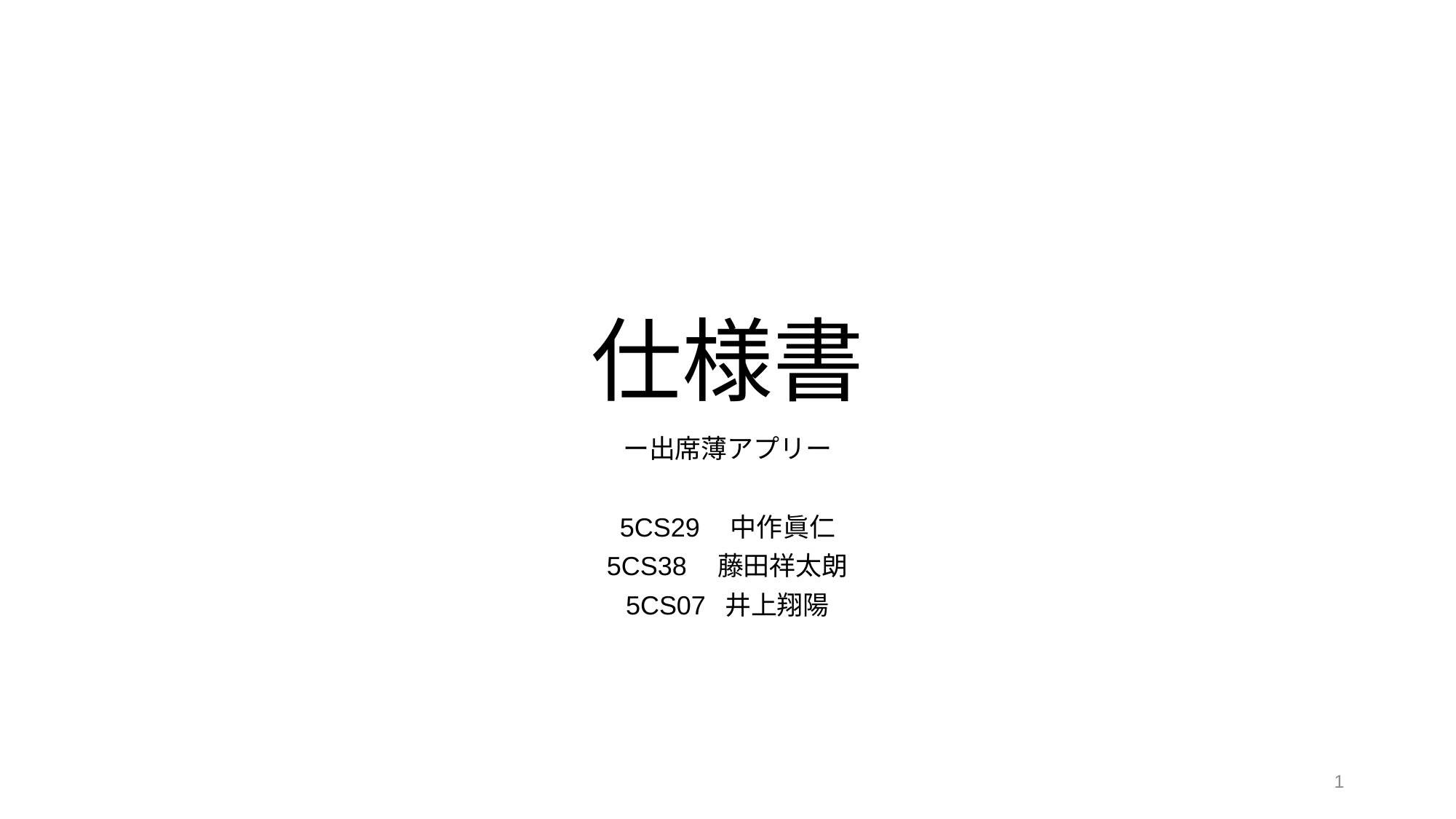

# 仕様書
ー出席薄アプリー

5CS29　中作眞仁
5CS38　藤田祥太朗
5CS07  井上翔陽
1